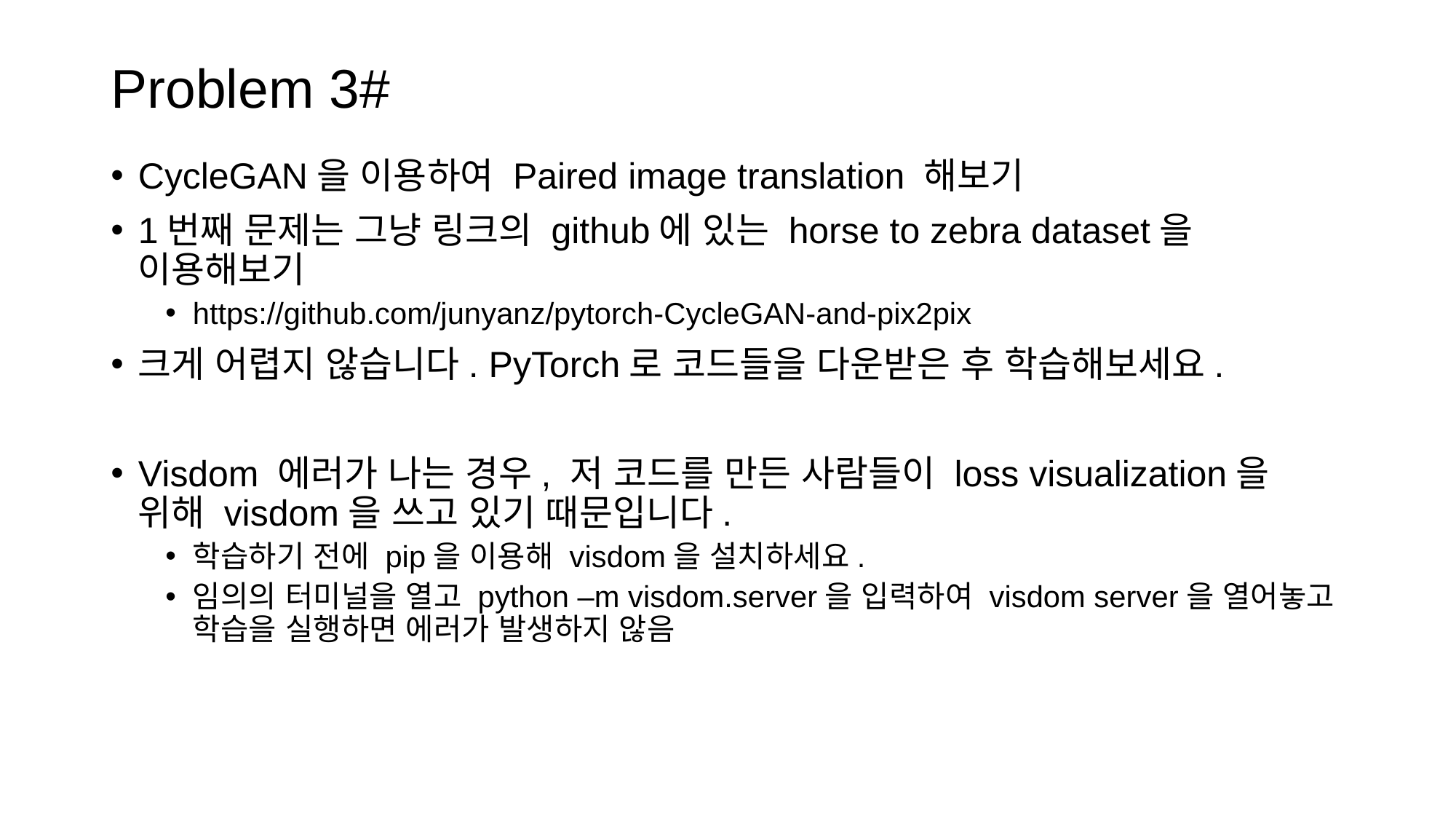

# Problem 3#
CycleGAN을 이용하여 Paired image translation 해보기
1번째 문제는 그냥 링크의 github에 있는 horse to zebra dataset을 이용해보기
https://github.com/junyanz/pytorch-CycleGAN-and-pix2pix
크게 어렵지 않습니다. PyTorch로 코드들을 다운받은 후 학습해보세요.

Visdom 에러가 나는 경우, 저 코드를 만든 사람들이 loss visualization을 위해 visdom을 쓰고 있기 때문입니다.
학습하기 전에 pip을 이용해 visdom을 설치하세요.
임의의 터미널을 열고 python –m visdom.server을 입력하여 visdom server을 열어놓고 학습을 실행하면 에러가 발생하지 않음